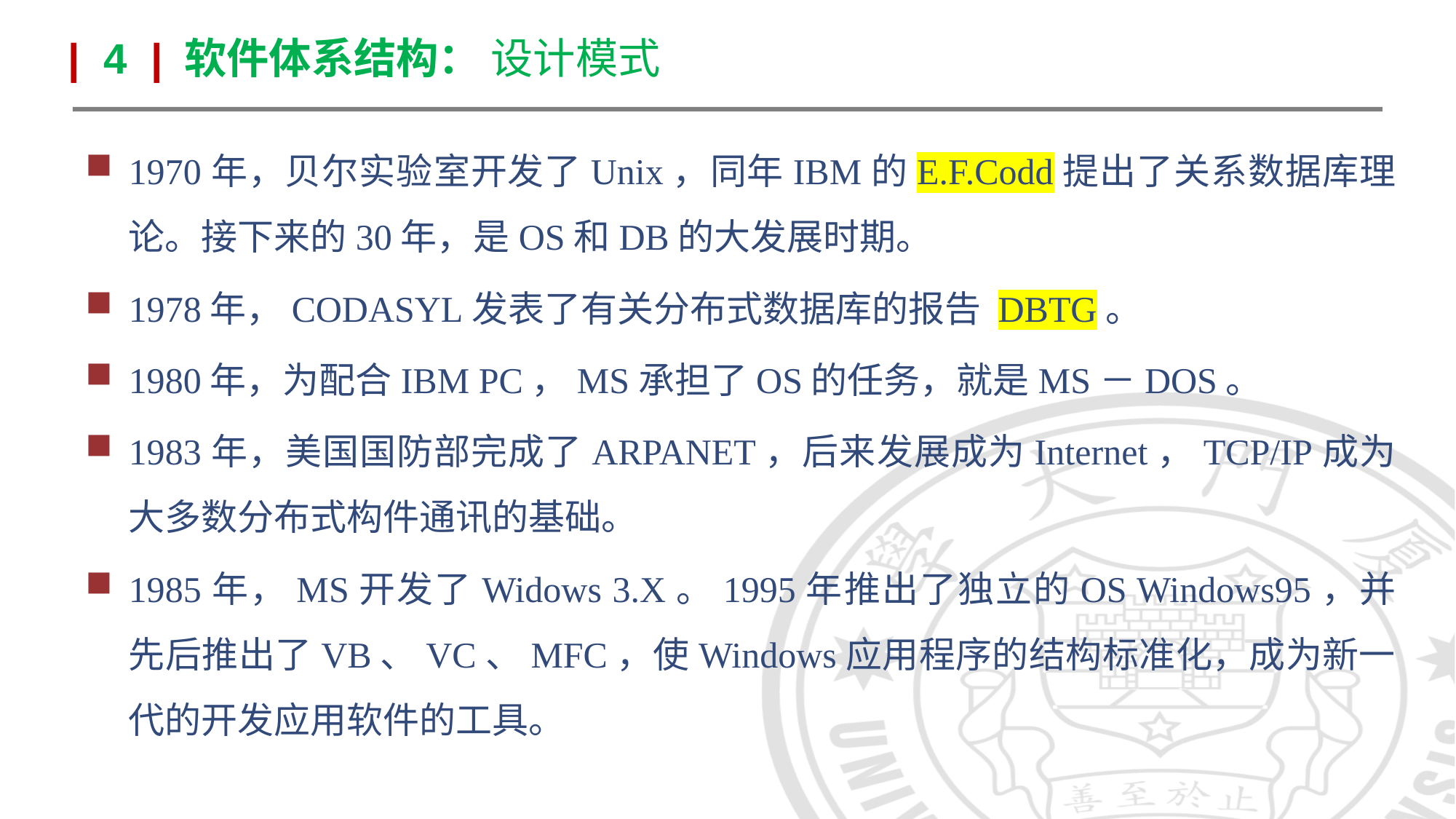

|  4  | 软件体系结构： 设计模式
1970年，贝尔实验室开发了Unix，同年IBM的E.F.Codd提出了关系数据库理论。接下来的30年，是OS和DB的大发展时期。
1978年，CODASYL发表了有关分布式数据库的报告 DBTG。
1980年，为配合IBM PC，MS承担了OS的任务，就是MS－DOS。
1983年，美国国防部完成了ARPANET，后来发展成为Internet，TCP/IP成为大多数分布式构件通讯的基础。
1985年，MS开发了Widows 3.X。1995年推出了独立的OS Windows95，并先后推出了VB、VC、MFC，使Windows应用程序的结构标准化，成为新一代的开发应用软件的工具。